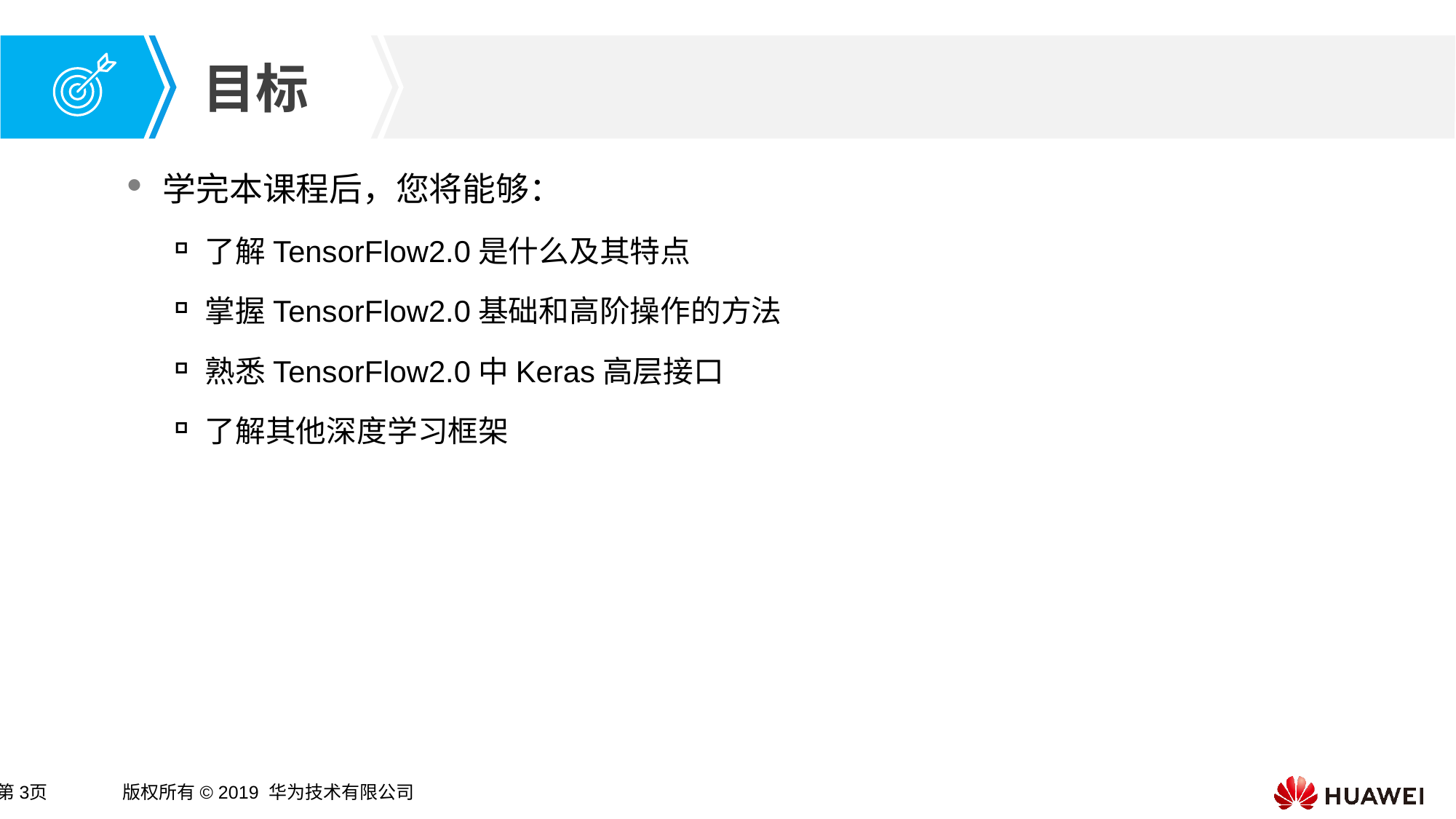

学完本课程后，您将能够：
了解TensorFlow2.0是什么及其特点
掌握TensorFlow2.0基础和高阶操作的方法
熟悉TensorFlow2.0中Keras高层接口
了解其他深度学习框架